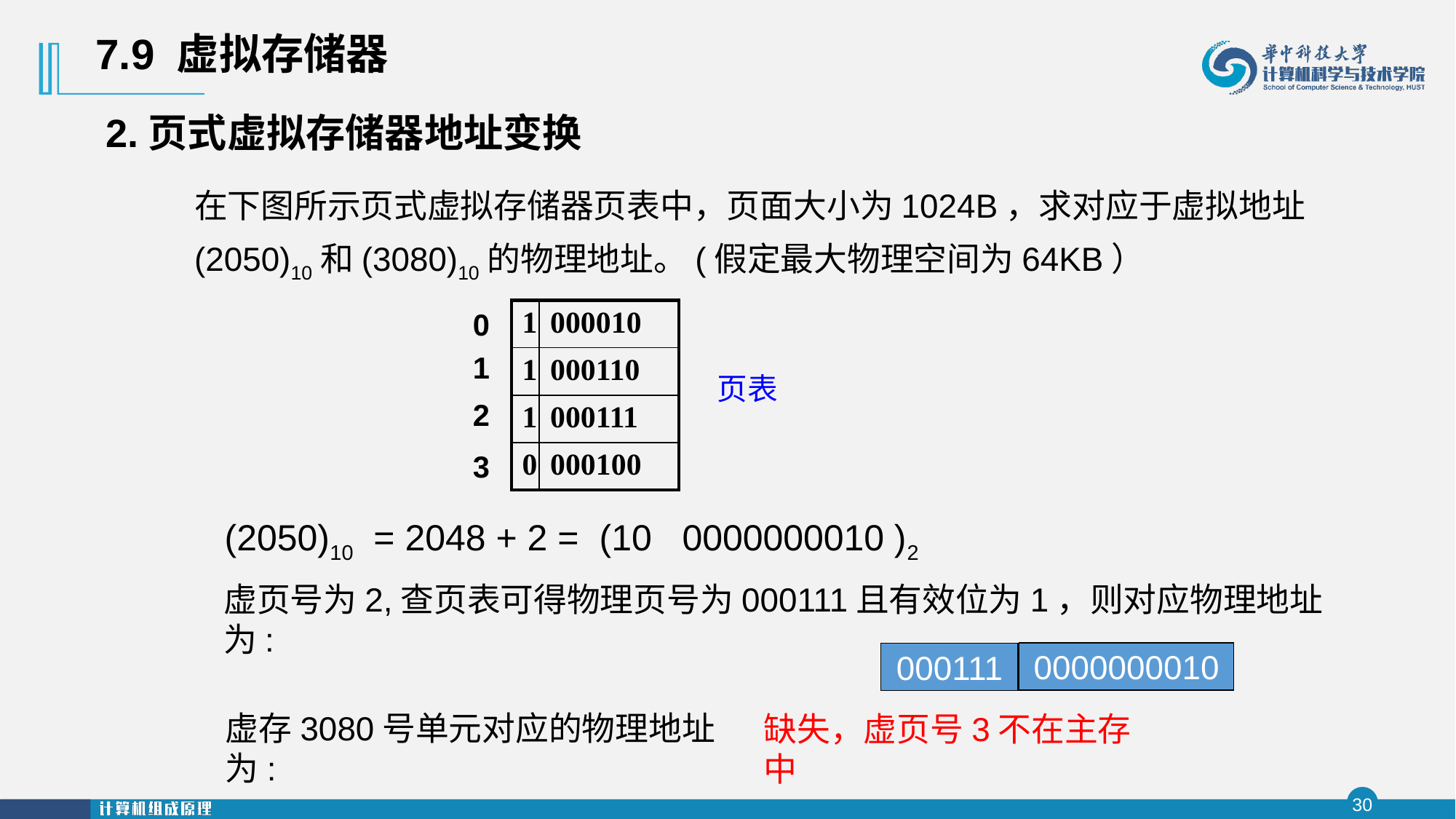

7.9 虚拟存储器
2.页式虚拟存储器地址变换
在下图所示页式虚拟存储器页表中，页面大小为1024B，求对应于虚拟地址(2050)10和(3080)10的物理地址。(假定最大物理空间为64KB）
0
| 1 | 000010 |
| --- | --- |
| 1 | 000110 |
| 1 | 000111 |
| 0 | 000100 |
1
页表
2
3
(2050)10  = 2048 + 2 =  (10   0000000010 )2
虚页号为2,查页表可得物理页号为000111且有效位为1，则对应物理地址为:
0000000010
000111
虚存3080号单元对应的物理地址为:
缺失，虚页号3不在主存中